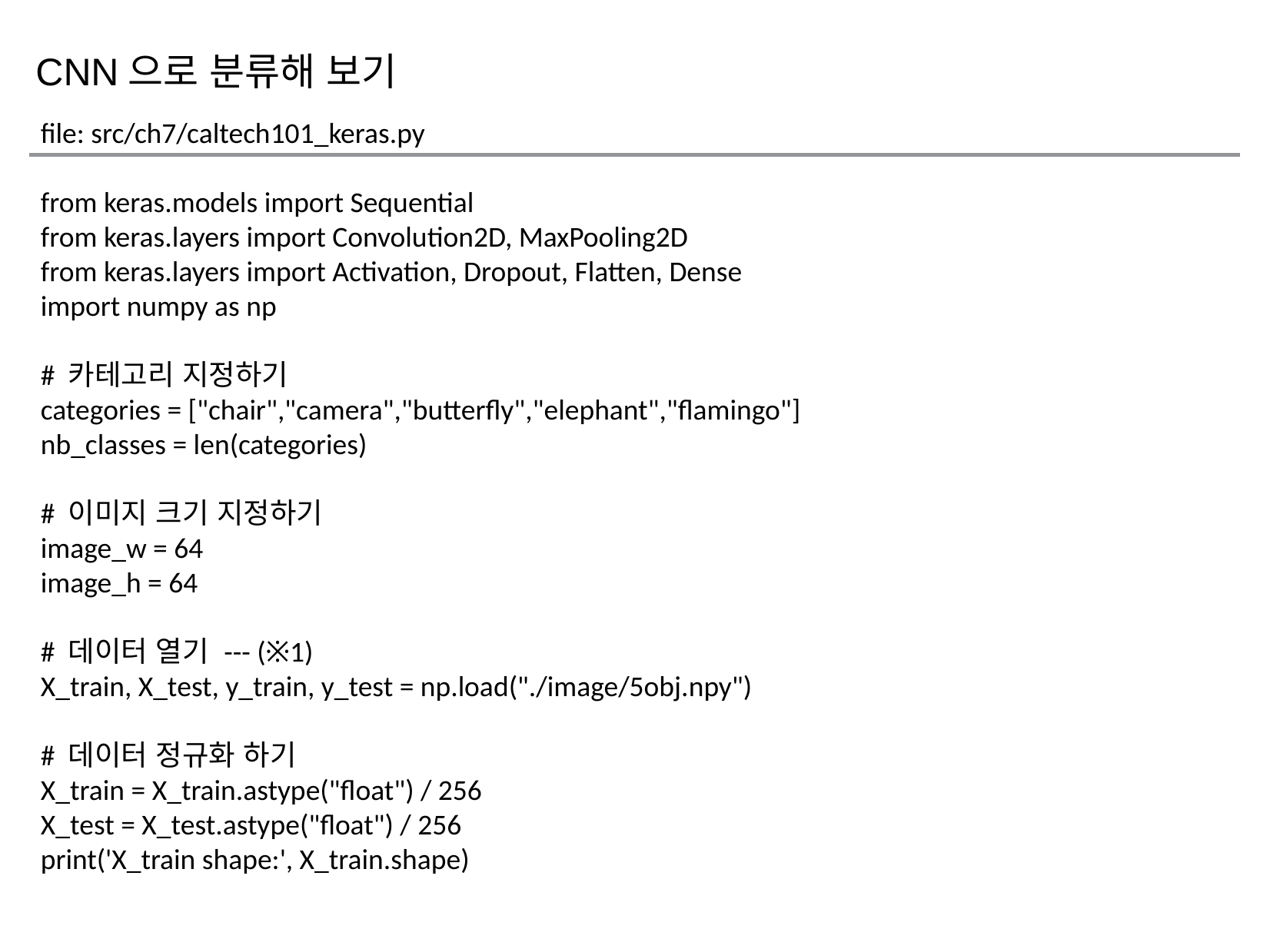

CNN으로 분류해 보기
file: src/ch7/caltech101_keras.py

from keras.models import Sequential
from keras.layers import Convolution2D, MaxPooling2D
from keras.layers import Activation, Dropout, Flatten, Dense
import numpy as np

# 카테고리 지정하기
categories = ["chair","camera","butterfly","elephant","flamingo"]
nb_classes = len(categories)

# 이미지 크기 지정하기
image_w = 64
image_h = 64

# 데이터 열기 --- (※1)
X_train, X_test, y_train, y_test = np.load("./image/5obj.npy")

# 데이터 정규화 하기
X_train = X_train.astype("float") / 256
X_test = X_test.astype("float") / 256
print('X_train shape:', X_train.shape)